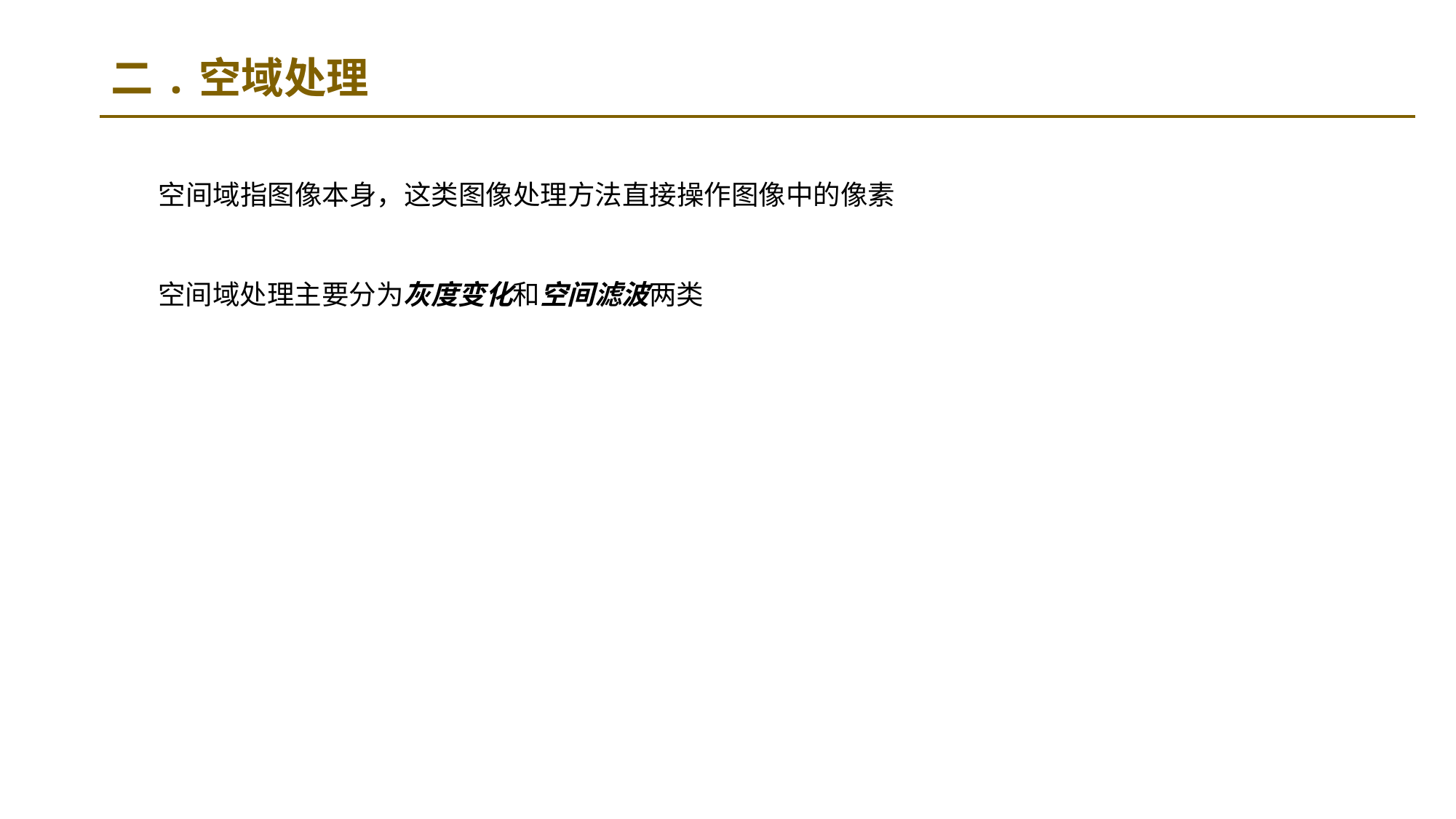

# 二.空域处理
空间域指图像本身，这类图像处理方法直接操作图像中的像素
空间域处理主要分为灰度变化和空间滤波两类